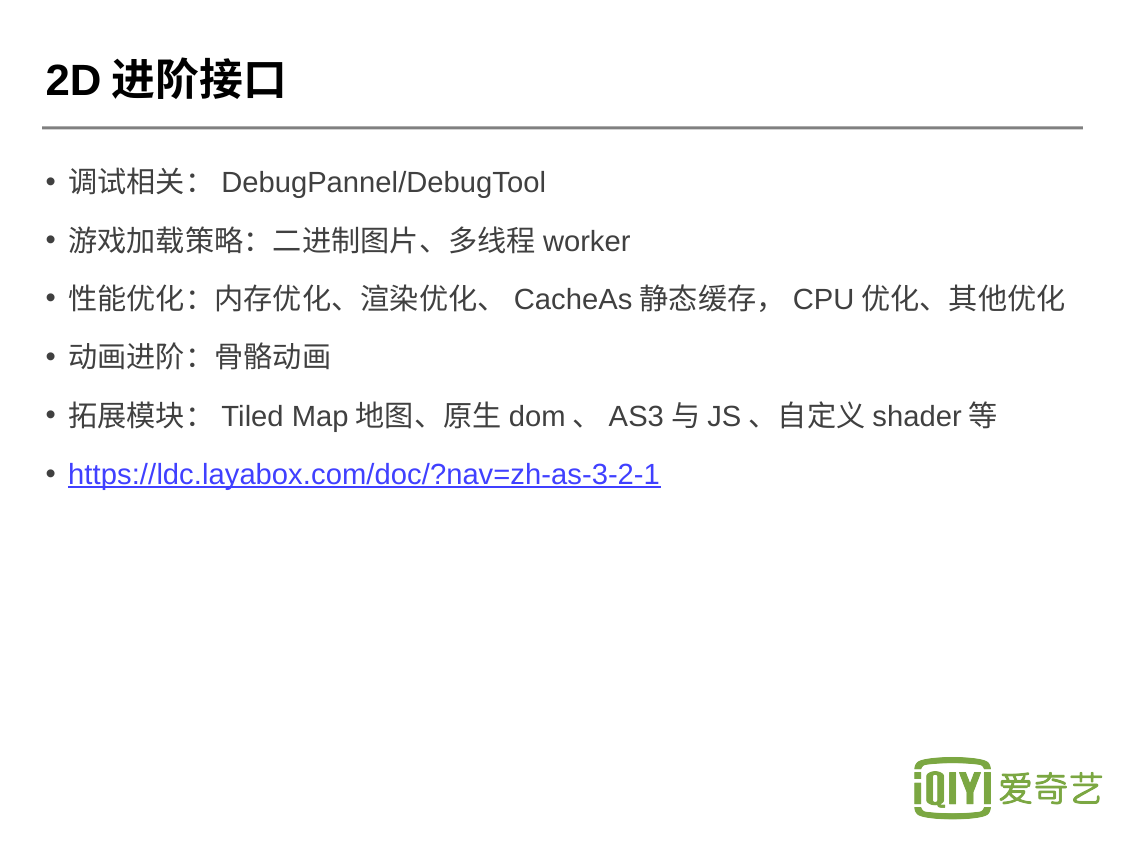

# 2D进阶接口
调试相关：DebugPannel/DebugTool
游戏加载策略：二进制图片、多线程worker
性能优化：内存优化、渲染优化、CacheAs静态缓存，CPU优化、其他优化
动画进阶：骨骼动画
拓展模块：Tiled Map地图、原生dom、AS3与JS、自定义shader等
https://ldc.layabox.com/doc/?nav=zh-as-3-2-1